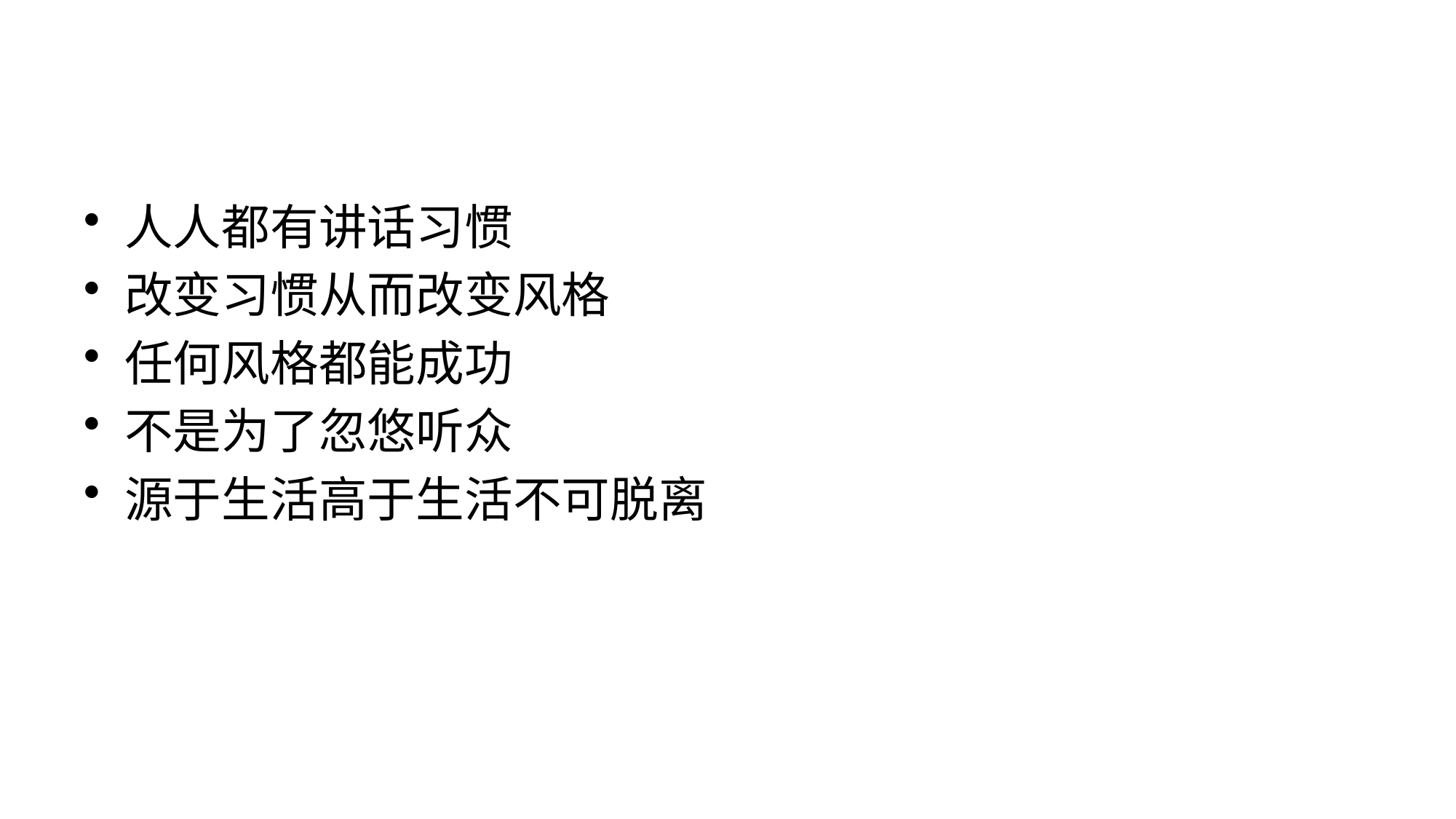

#
人人都有讲话习惯
改变习惯从而改变风格
任何风格都能成功
不是为了忽悠听众
源于生活高于生活不可脱离